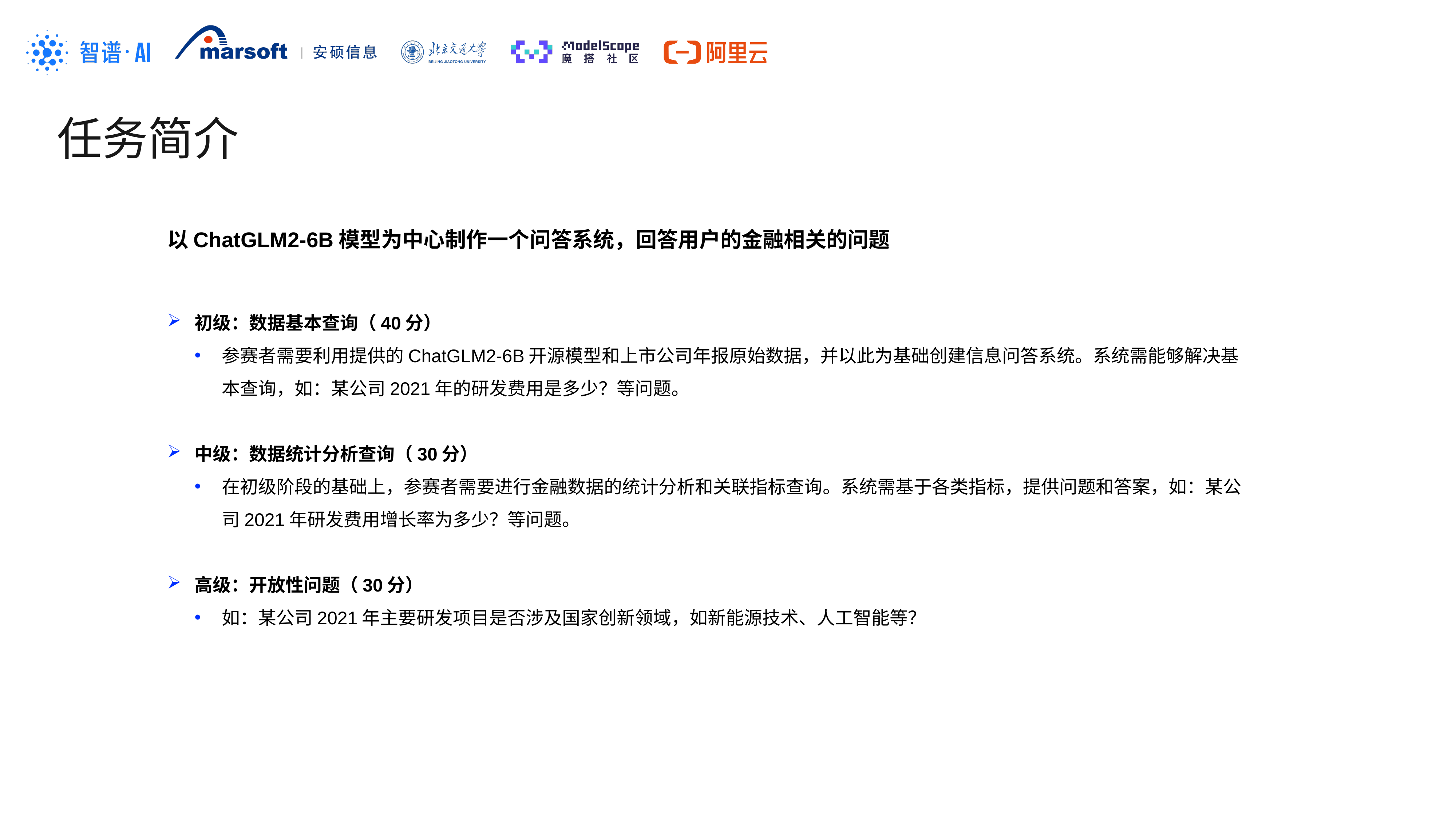

任务简介
以ChatGLM2-6B模型为中心制作一个问答系统，回答用户的金融相关的问题
初级：数据基本查询（40分）
参赛者需要利用提供的ChatGLM2-6B开源模型和上市公司年报原始数据，并以此为基础创建信息问答系统。系统需能够解决基本查询，如：某公司2021年的研发费用是多少？等问题。

中级：数据统计分析查询（30分）
在初级阶段的基础上，参赛者需要进行金融数据的统计分析和关联指标查询。系统需基于各类指标，提供问题和答案，如：某公司2021年研发费用增长率为多少？等问题。

高级：开放性问题（30分）
如：某公司2021年主要研发项目是否涉及国家创新领域，如新能源技术、人工智能等？
安全距离，内容不可超出此范围